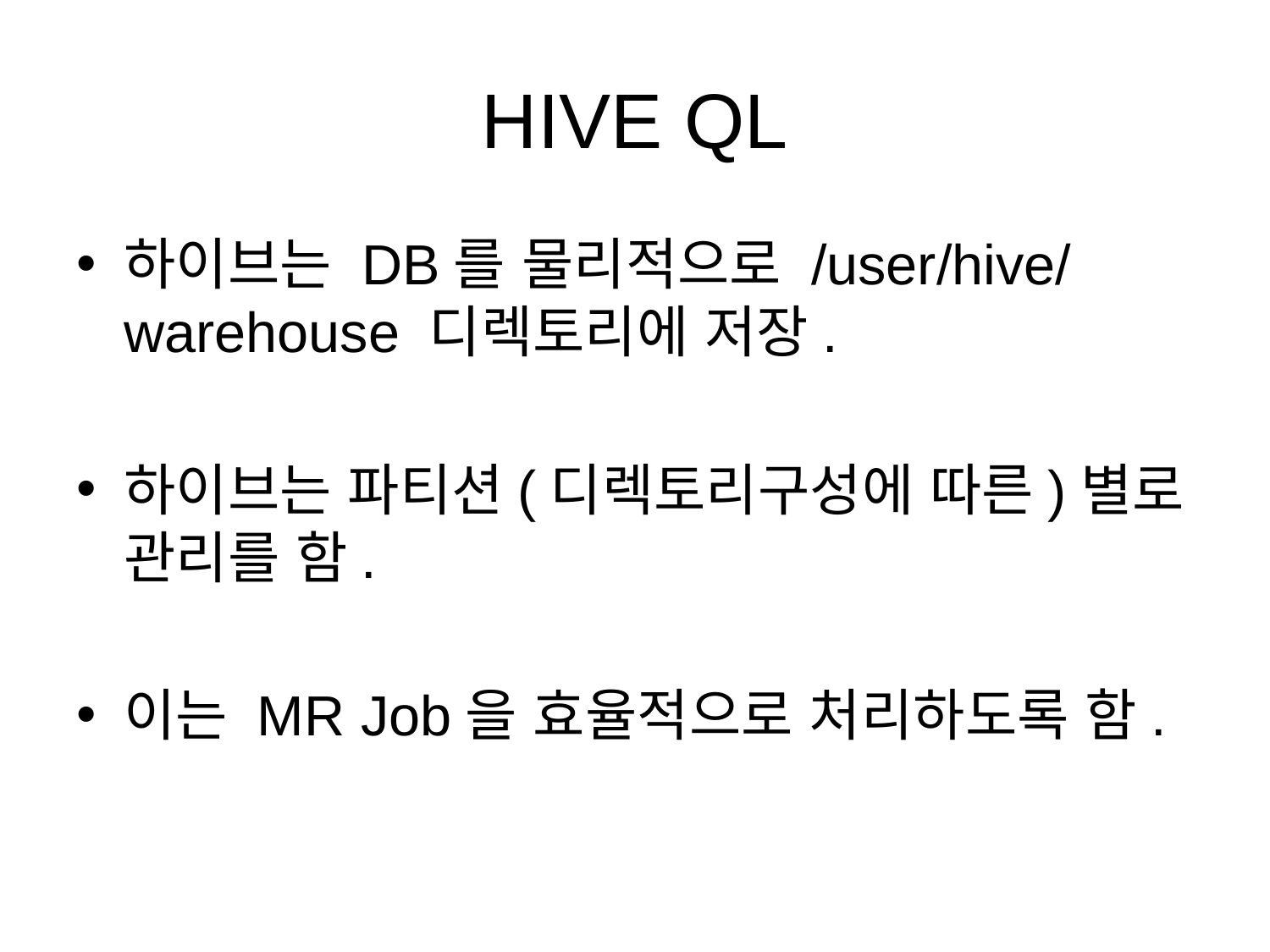

# HIVE QL
하이브는 DB를 물리적으로 /user/hive/warehouse 디렉토리에 저장.

하이브는 파티션(디렉토리구성에 따른)별로 관리를 함.

이는 MR Job을 효율적으로 처리하도록 함.